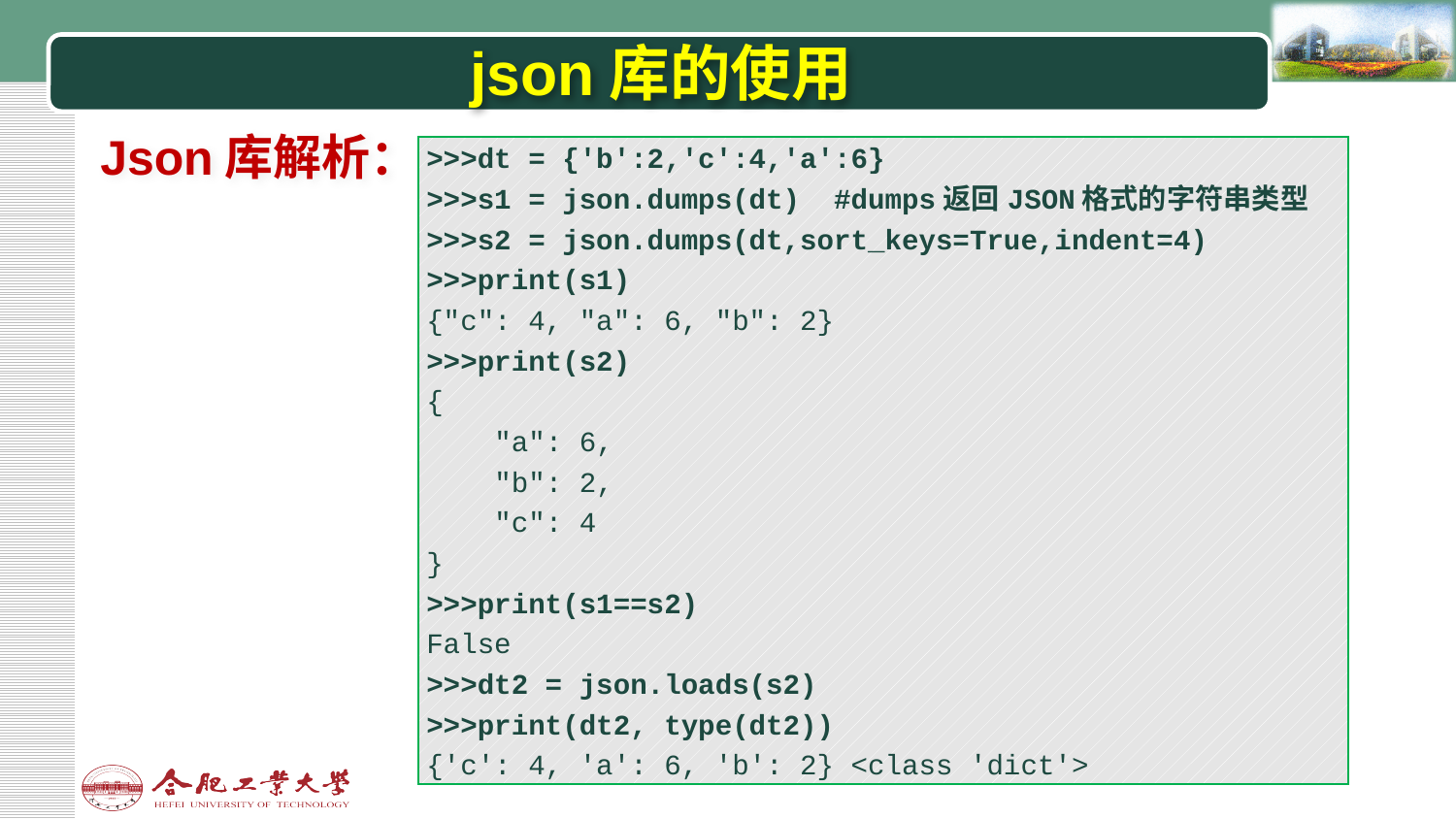

# json库的使用
Json库解析：
| >>>dt = {'b':2,'c':4,'a':6} >>>s1 = json.dumps(dt) #dumps返回JSON格式的字符串类型 >>>s2 = json.dumps(dt,sort\_keys=True,indent=4) >>>print(s1) {"c": 4, "a": 6, "b": 2} >>>print(s2) { "a": 6, "b": 2, "c": 4 } >>>print(s1==s2) False >>>dt2 = json.loads(s2) >>>print(dt2, type(dt2)) {'c': 4, 'a': 6, 'b': 2} <class 'dict'> |
| --- |